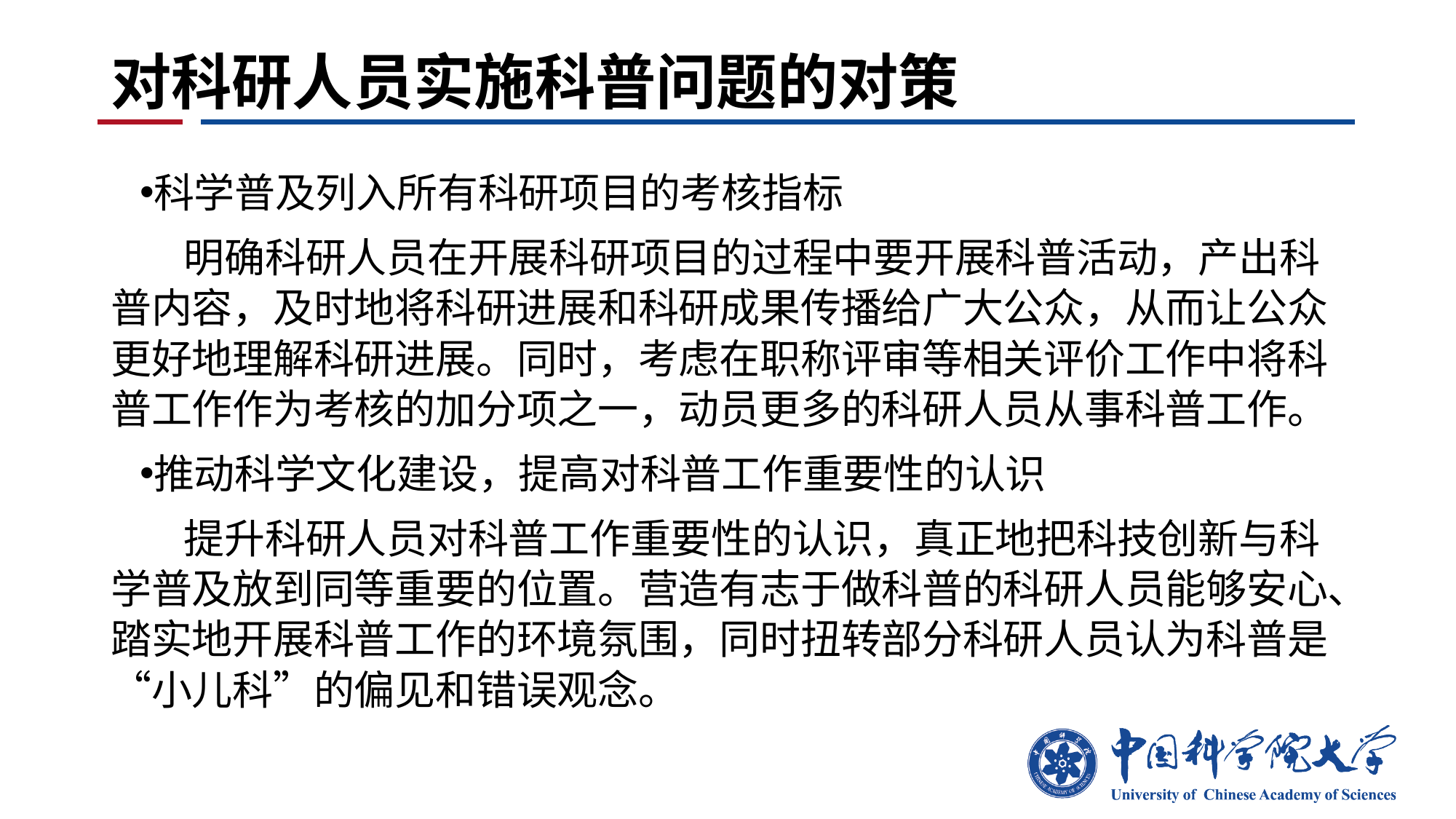

# 对科研人员实施科普问题的对策
科学普及列入所有科研项目的考核指标
       明确科研人员在开展科研项目的过程中要开展科普活动，产出科普内容，及时地将科研进展和科研成果传播给广大公众，从而让公众更好地理解科研进展。同时，考虑在职称评审等相关评价工作中将科普工作作为考核的加分项之一，动员更多的科研人员从事科普工作。
推动科学文化建设，提高对科普工作重要性的认识
       提升科研人员对科普工作重要性的认识，真正地把科技创新与科学普及放到同等重要的位置。营造有志于做科普的科研人员能够安心、踏实地开展科普工作的环境氛围，同时扭转部分科研人员认为科普是“小儿科”的偏见和错误观念。